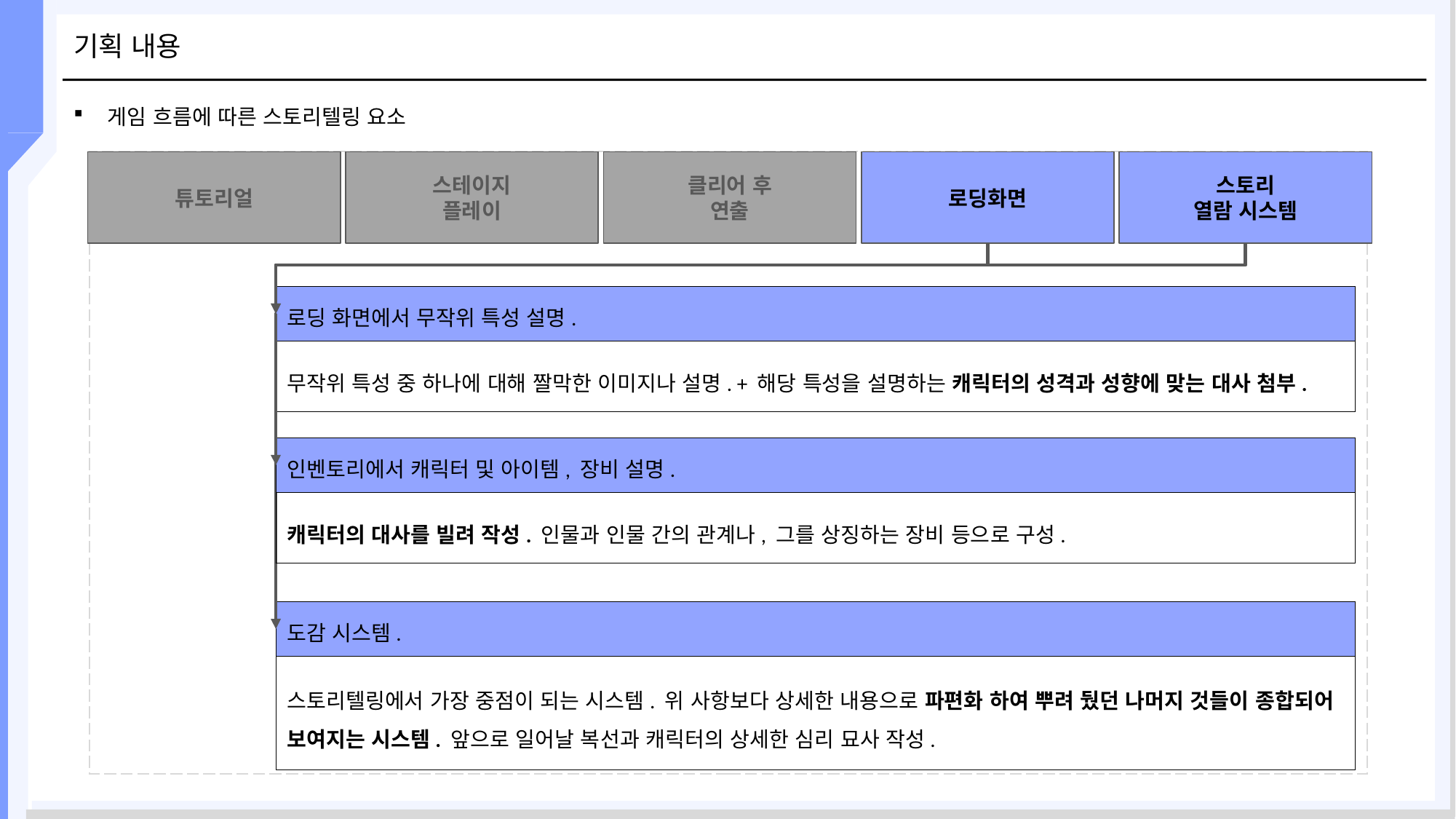

# 기획 내용
게임 흐름에 따른 스토리텔링 요소
튜토리얼
스테이지
플레이
클리어 후
연출
로딩화면
스토리
열람 시스템
로딩 화면에서 무작위 특성 설명.
무작위 특성 중 하나에 대해 짤막한 이미지나 설명. + 해당 특성을 설명하는 캐릭터의 성격과 성향에 맞는 대사 첨부.
인벤토리에서 캐릭터 및 아이템, 장비 설명.
캐릭터의 대사를 빌려 작성. 인물과 인물 간의 관계나, 그를 상징하는 장비 등으로 구성.
도감 시스템.
스토리텔링에서 가장 중점이 되는 시스템. 위 사항보다 상세한 내용으로 파편화 하여 뿌려 뒀던 나머지 것들이 종합되어 보여지는 시스템. 앞으로 일어날 복선과 캐릭터의 상세한 심리 묘사 작성.